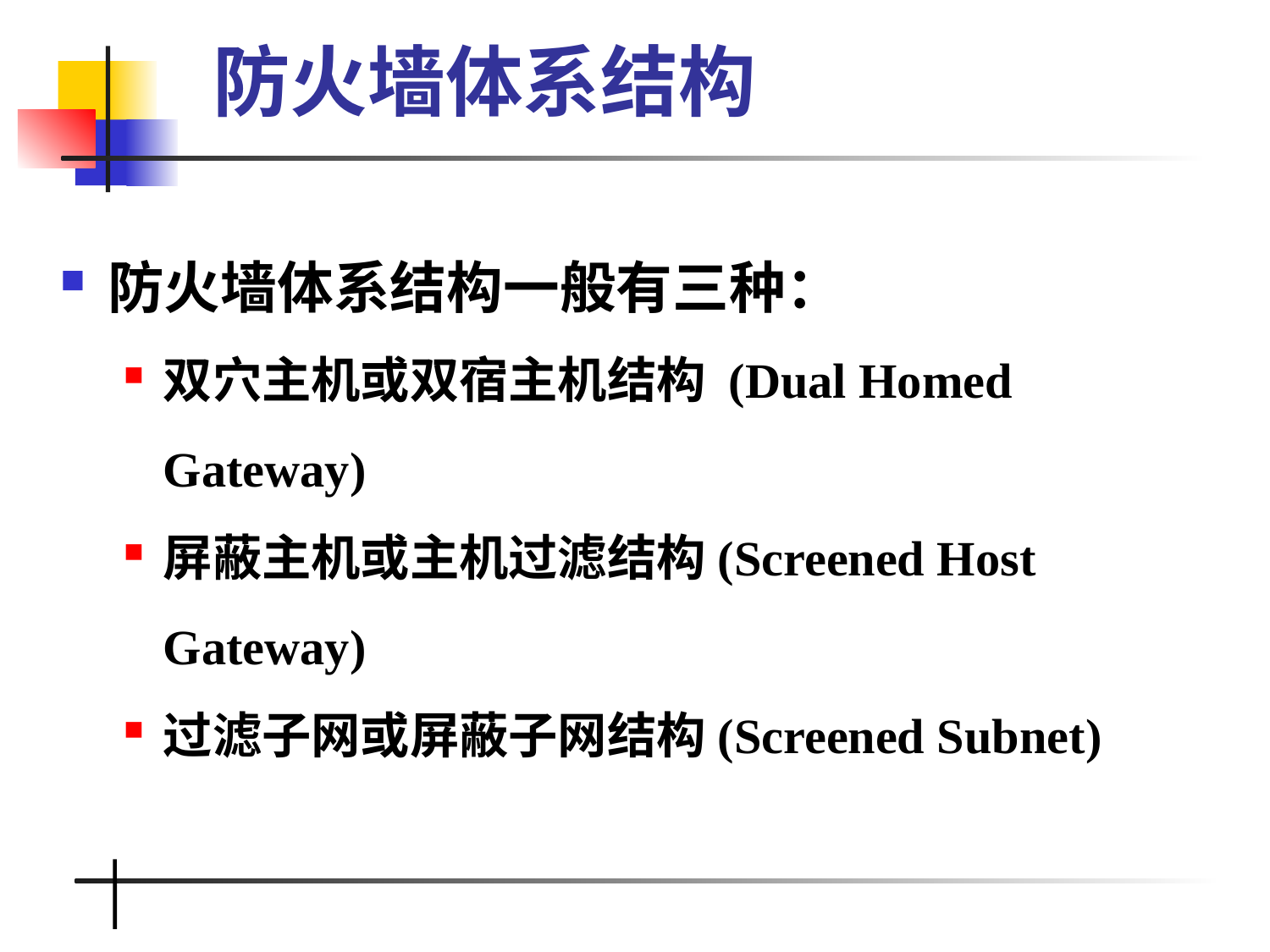

# 防火墙体系结构
防火墙体系结构一般有三种：
双穴主机或双宿主机结构 (Dual Homed Gateway)
屏蔽主机或主机过滤结构(Screened Host Gateway)
过滤子网或屏蔽子网结构(Screened Subnet)